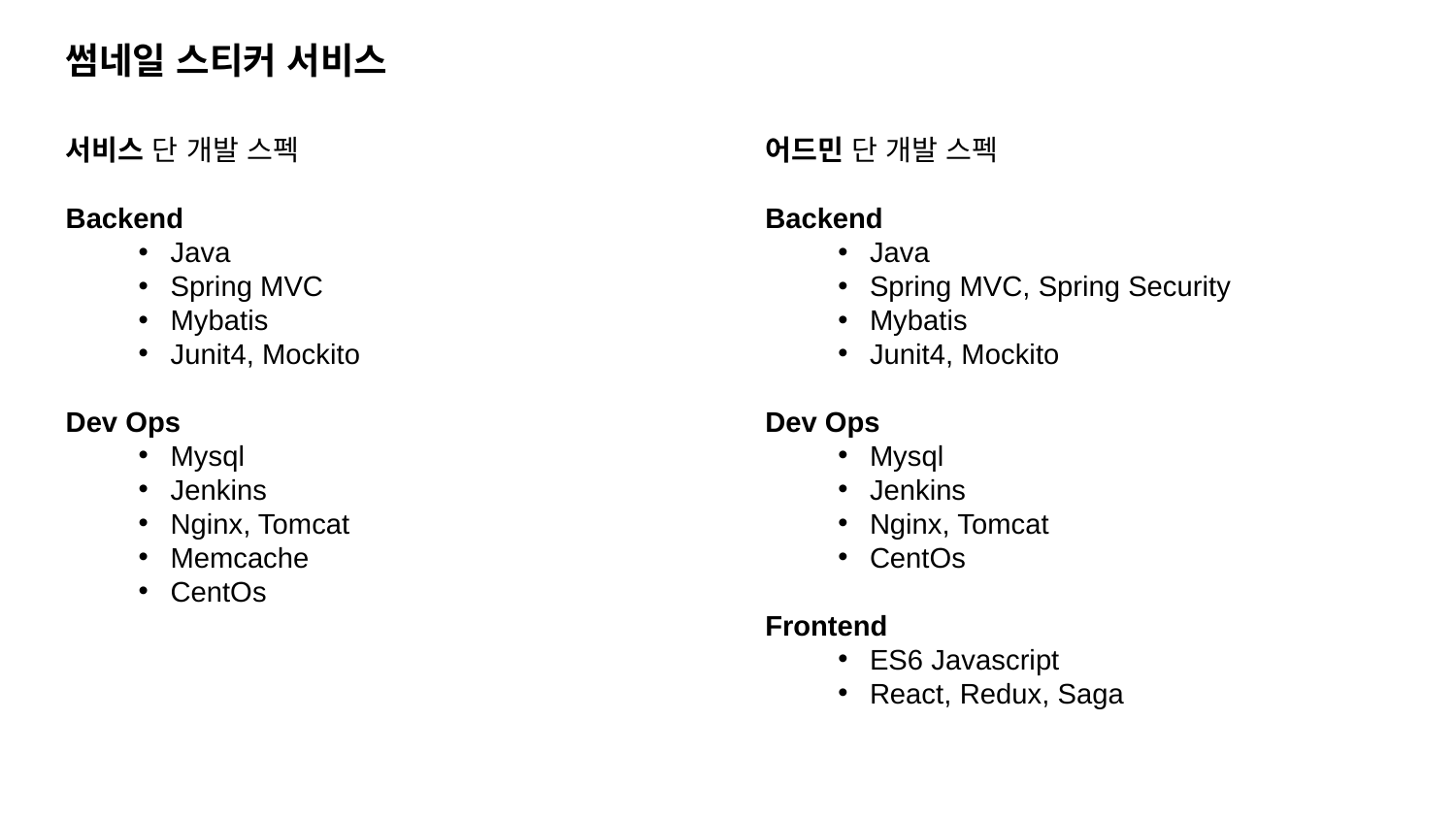

썸네일 스티커 서비스
어드민 단 개발 스펙

Backend
Java
Spring MVC, Spring Security
Mybatis
Junit4, Mockito

Dev Ops
Mysql
Jenkins
Nginx, Tomcat
CentOs

Frontend
ES6 Javascript
React, Redux, Saga
서비스 단 개발 스펙

Backend
Java
Spring MVC
Mybatis
Junit4, Mockito

Dev Ops
Mysql
Jenkins
Nginx, Tomcat
Memcache
CentOs